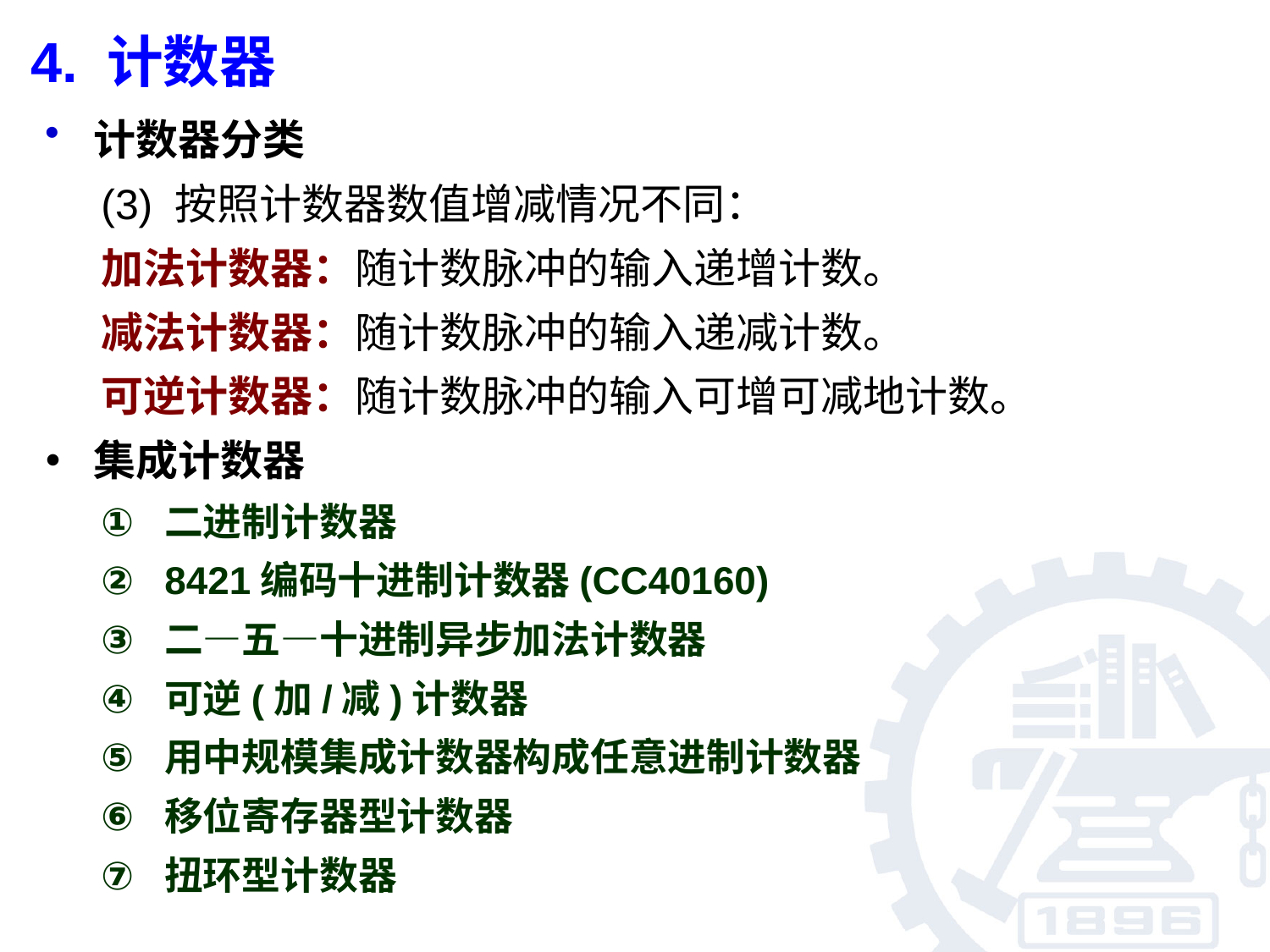

4. 计数器
计数器分类
(3) 按照计数器数值增减情况不同：
加法计数器：随计数脉冲的输入递增计数。
减法计数器：随计数脉冲的输入递减计数。
可逆计数器：随计数脉冲的输入可增可减地计数。
集成计数器
二进制计数器
8421编码十进制计数器(CC40160)
二—五—十进制异步加法计数器
可逆(加/减)计数器
用中规模集成计数器构成任意进制计数器
移位寄存器型计数器
扭环型计数器